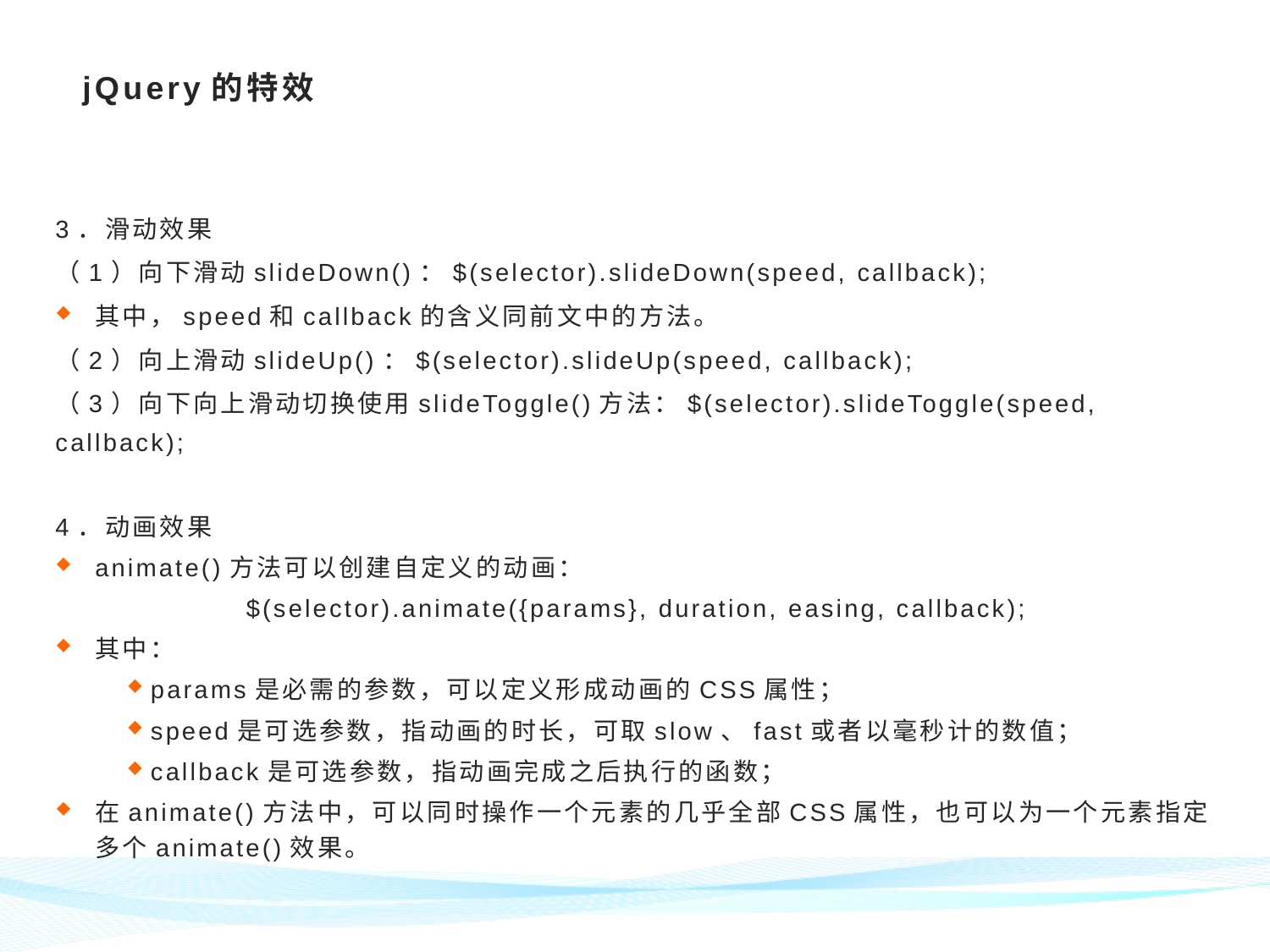

jQuery的特效
#
3．滑动效果
（1）向下滑动slideDown()：$(selector).slideDown(speed, callback);
其中，speed和callback的含义同前文中的方法。
（2）向上滑动slideUp()：$(selector).slideUp(speed, callback);
（3）向下向上滑动切换使用slideToggle()方法：$(selector).slideToggle(speed, callback);

4．动画效果
animate()方法可以创建自定义的动画：
$(selector).animate({params}, duration, easing, callback);
其中：
params是必需的参数，可以定义形成动画的CSS属性；
speed是可选参数，指动画的时长，可取slow、fast或者以毫秒计的数值；
callback是可选参数，指动画完成之后执行的函数；
在animate()方法中，可以同时操作一个元素的几乎全部CSS属性，也可以为一个元素指定多个animate()效果。

242